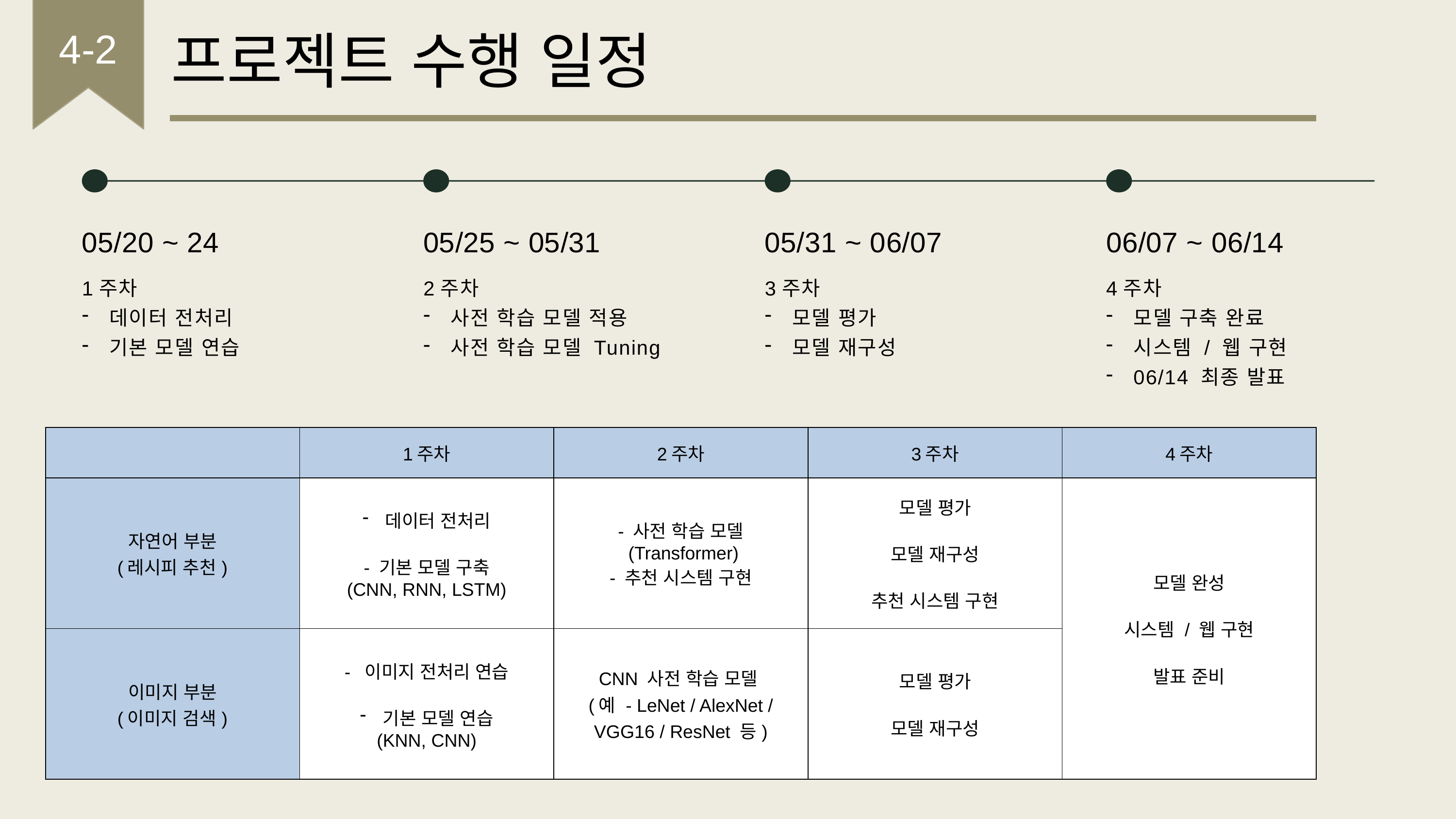

프로젝트 수행 일정
4-2

05/20 ~ 24
05/25 ~ 05/31
05/31 ~ 06/07
06/07 ~ 06/14
1주차
데이터 전처리
기본 모델 연습
2주차
사전 학습 모델 적용
사전 학습 모델 Tuning
3주차
모델 평가
모델 재구성
4주차
모델 구축 완료
시스템 / 웹 구현
06/14 최종 발표
|  | 1주차 | 2주차 | 3주차 | 4주차 |
| --- | --- | --- | --- | --- |
| 자연어 부분 (레시피 추천) | 데이터 전처리 - 기본 모델 구축 (CNN, RNN, LSTM) | - 사전 학습 모델 (Transformer) - 추천 시스템 구현 | 모델 평가 모델 재구성 추천 시스템 구현 | 모델 완성 시스템 / 웹 구현 발표 준비 |
| 이미지 부분 (이미지 검색) | - 이미지 전처리 연습 기본 모델 연습 (KNN, CNN) | CNN 사전 학습 모델 (예 - LeNet / AlexNet / VGG16 / ResNet 등) | 모델 평가 모델 재구성 |  |